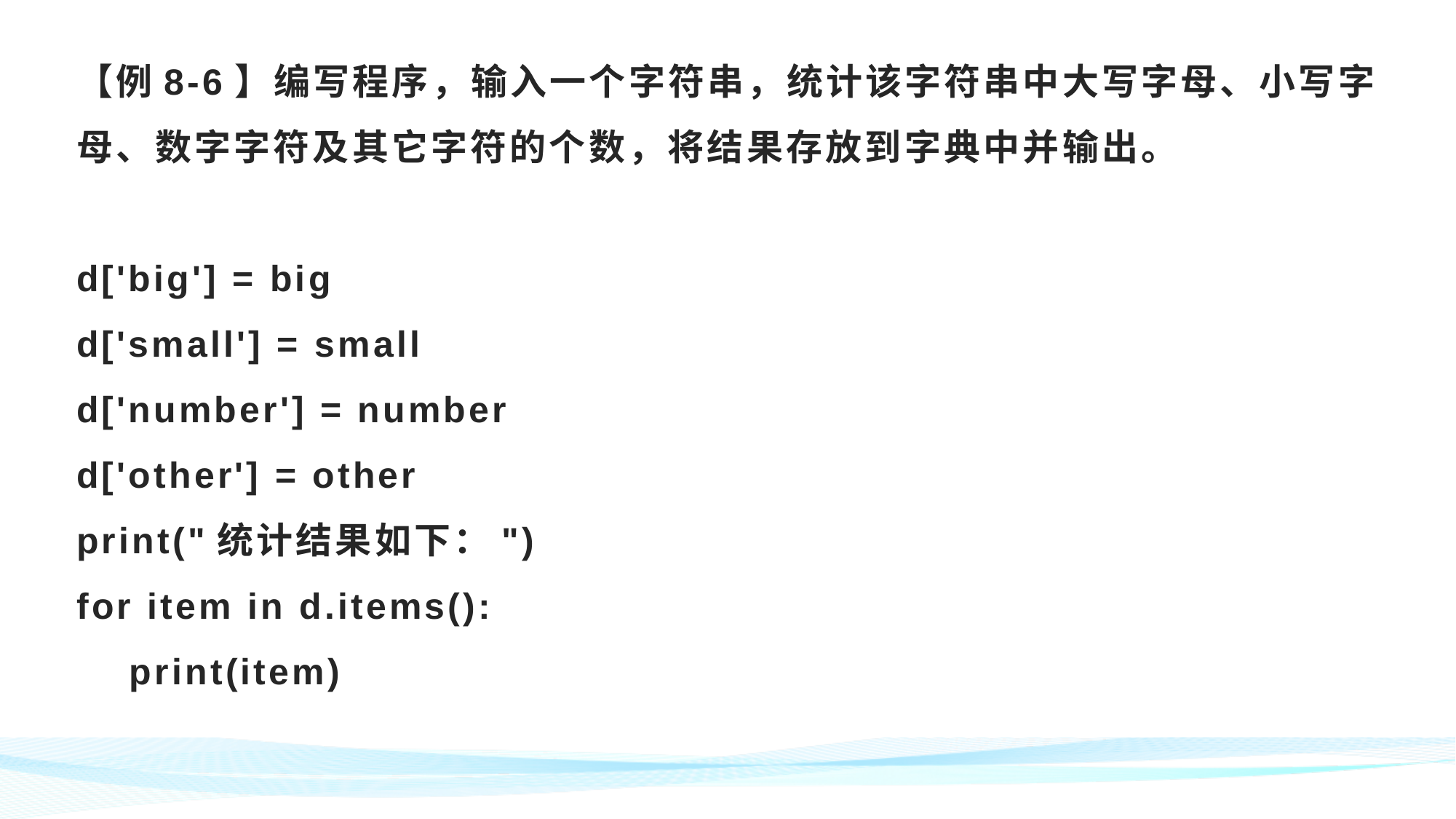

# 【例8-6】编写程序，输入一个字符串，统计该字符串中大写字母、小写字母、数字字符及其它字符的个数，将结果存放到字典中并输出。 d['big'] = big d['small'] = small d['number'] = number d['other'] = other print("统计结果如下：") for item in d.items(): print(item)